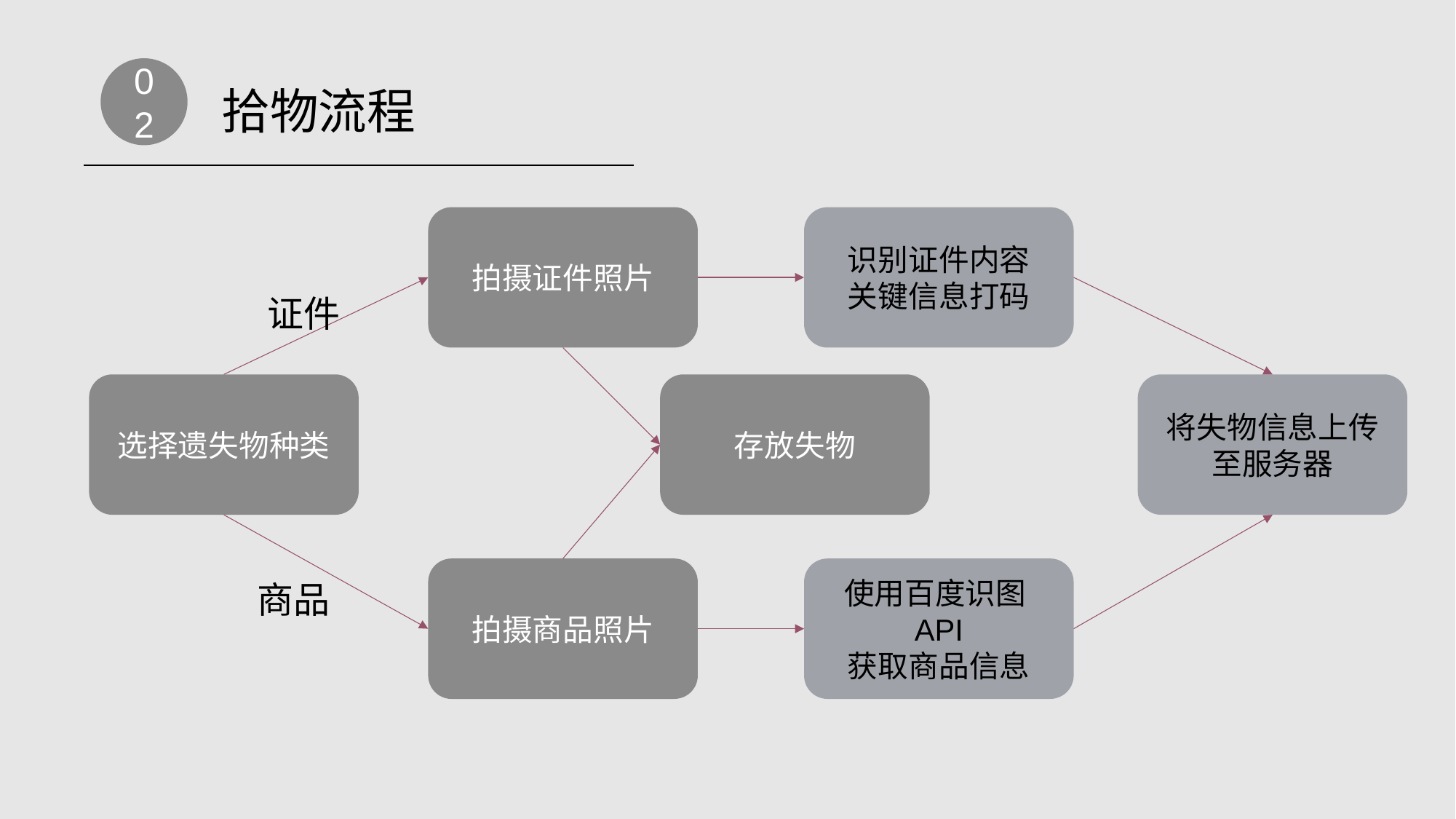

02
拾物流程
拍摄证件照片
识别证件内容
关键信息打码
证件
选择遗失物种类
存放失物
将失物信息上传至服务器
拍摄商品照片
使用百度识图API
获取商品信息
商品